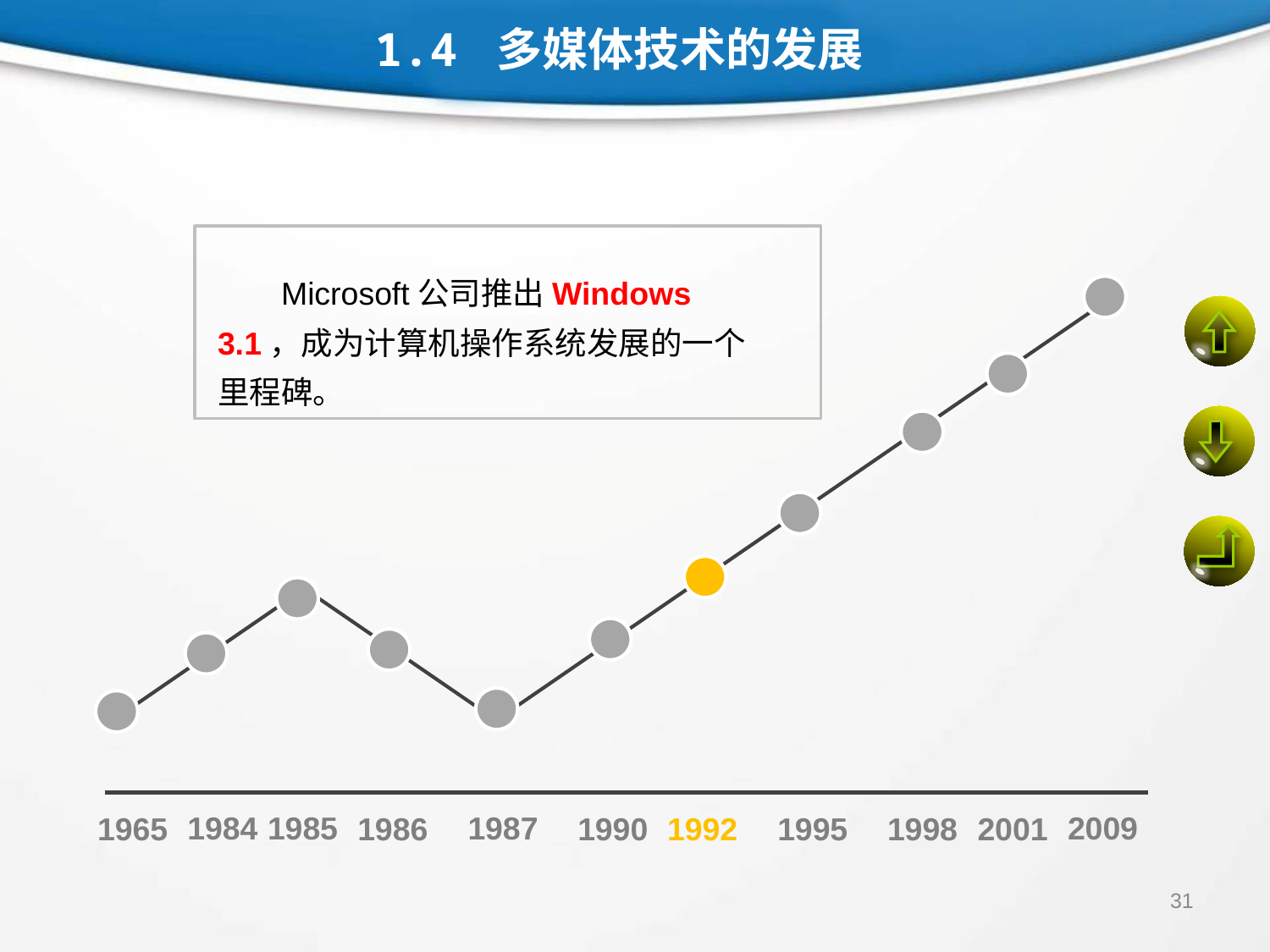

1.4 多媒体技术的发展

Microsoft公司推出Windows 3.1，成为计算机操作系统发展的一个里程碑。

1987
2009
1984
1985
1965
1986
1990
1992
1995
1998
2001
31